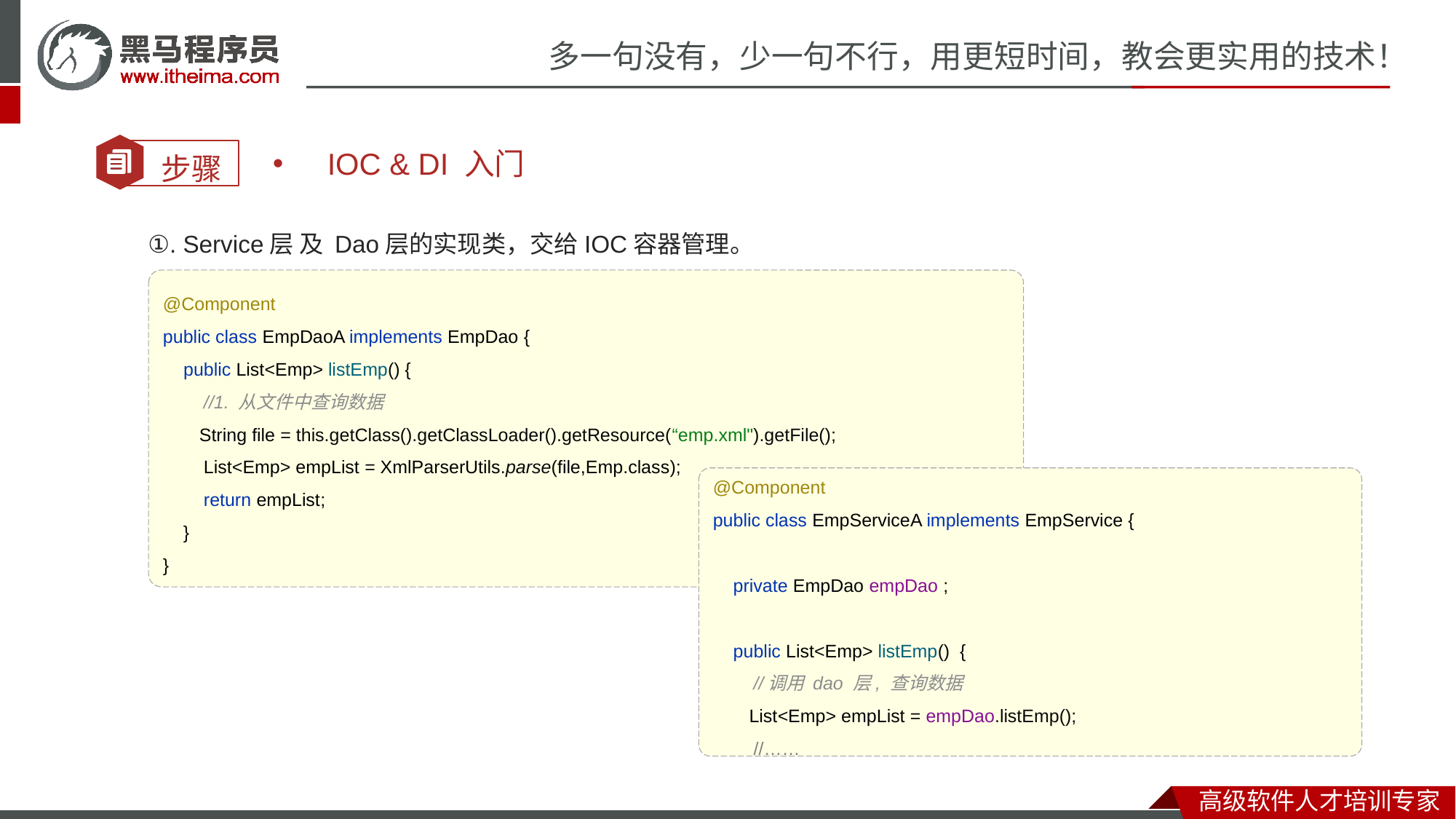

IOC & DI 入门
①. Service层 及 Dao层的实现类，交给IOC容器管理。
@Component
public class EmpDaoA implements EmpDao {
    public List<Emp> listEmp() {
        //1. 从文件中查询数据
        String file = this.getClass().getClassLoader().getResource(“emp.xml").getFile();
        List<Emp> empList = XmlParserUtils.parse(file,Emp.class);
        return empList;
    }
}
@Component
public class EmpServiceA implements EmpService {
    private EmpDao empDao ;
    public List<Emp> listEmp()  {
        //调用 dao 层, 查询数据
        List<Emp> empList = empDao.listEmp();
        //……